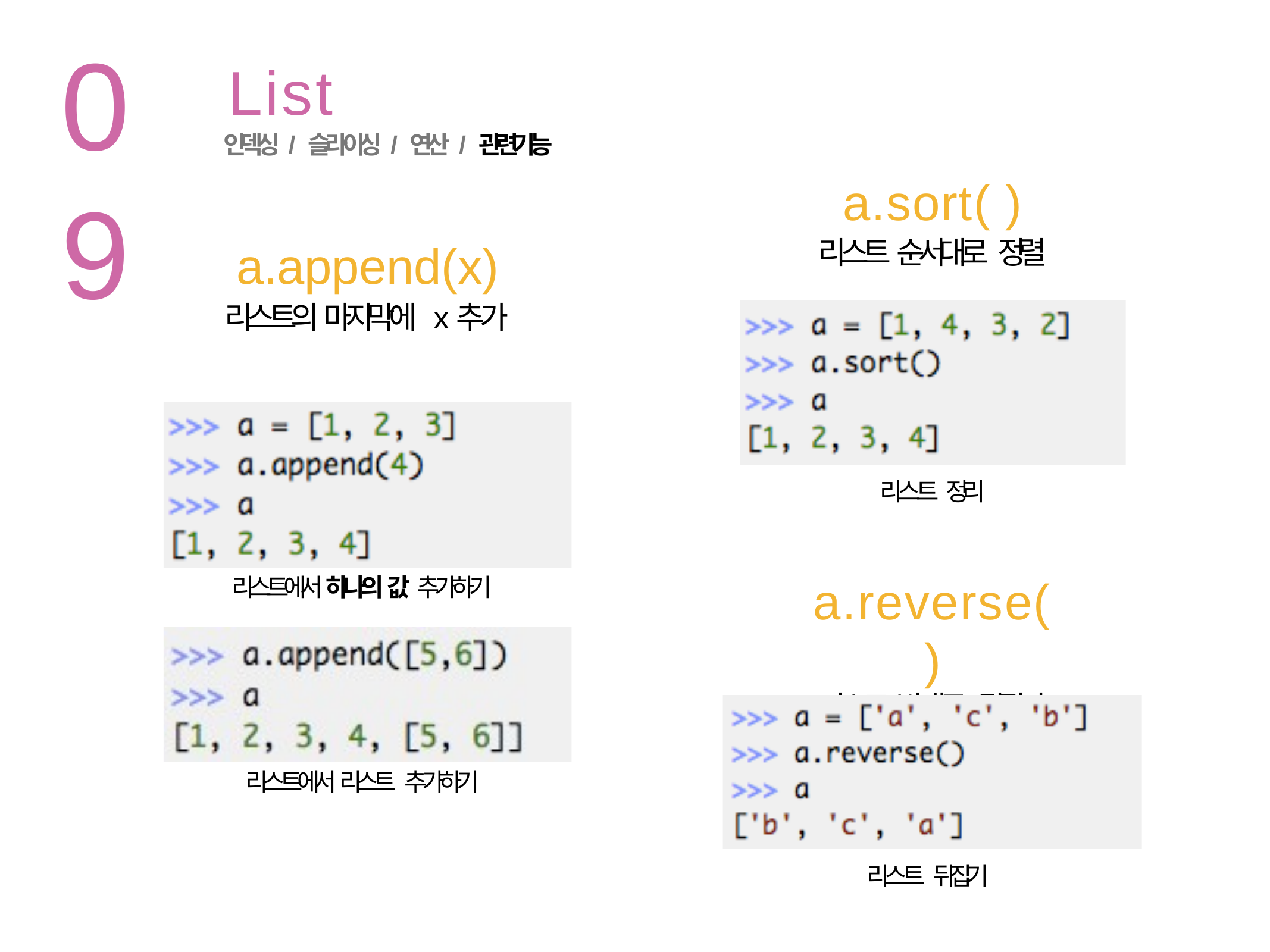

09
# List
인덱싱  / 슬라이싱  / 연산  / 관련기능
a.sort( )
리스트  순서대로 정렬
a.append(x)
리스트의  마지막에 x추가

리스트 정리

a.reverse( )
리스트  반대로 뒤집기
리스트에서  하나의  값 추가하기

리스트에서  리스트  추가하기
리스트 뒤집기